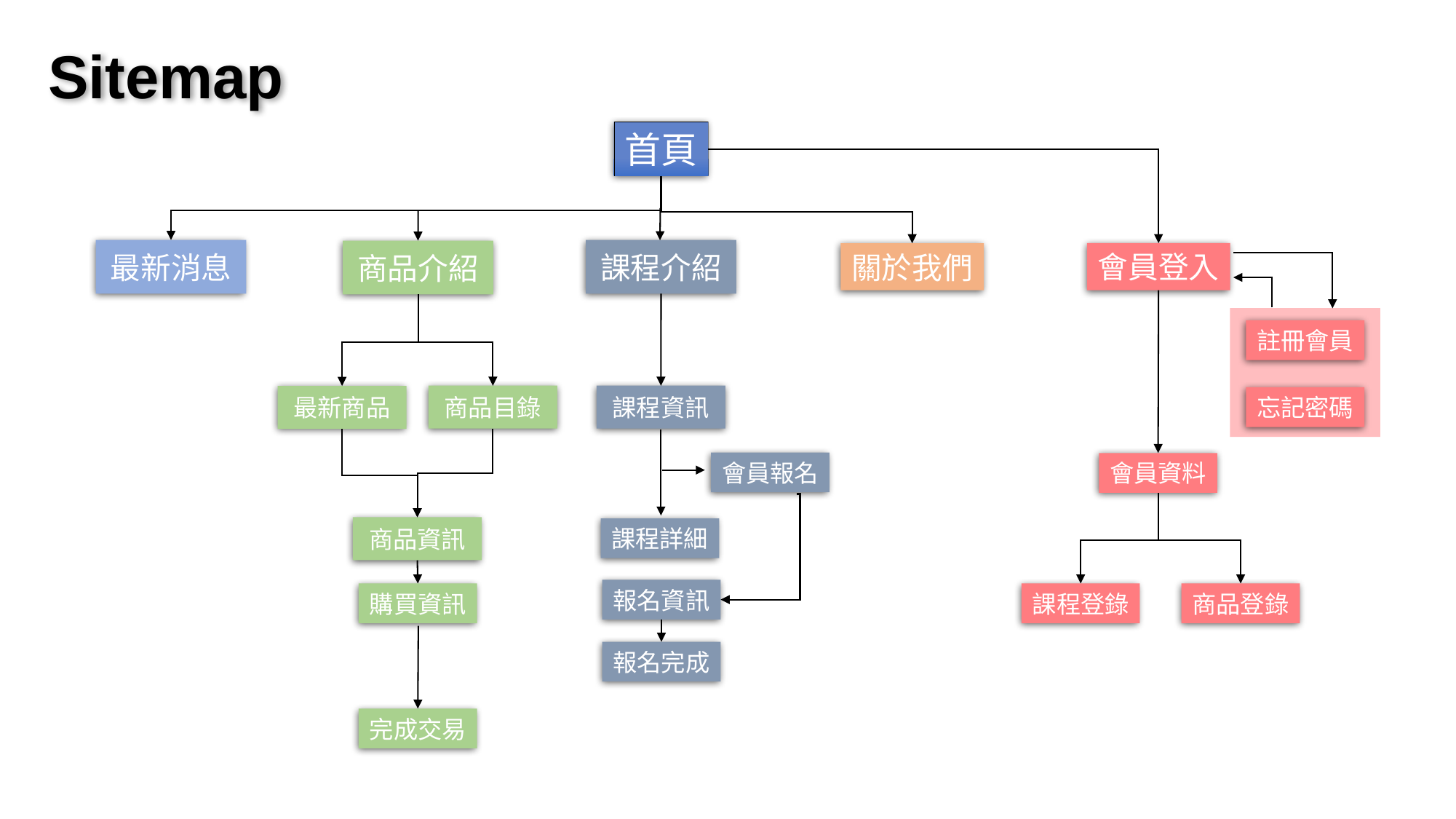

Sitemap
首頁
會員登入
最新消息
課程介紹
關於我們
商品介紹

註冊會員
商品目錄
課程資訊
忘記密碼
最新商品
會員報名
會員資料
課程詳細
商品資訊
報名資訊
購買資訊
課程登錄
商品登錄
報名完成
完成交易